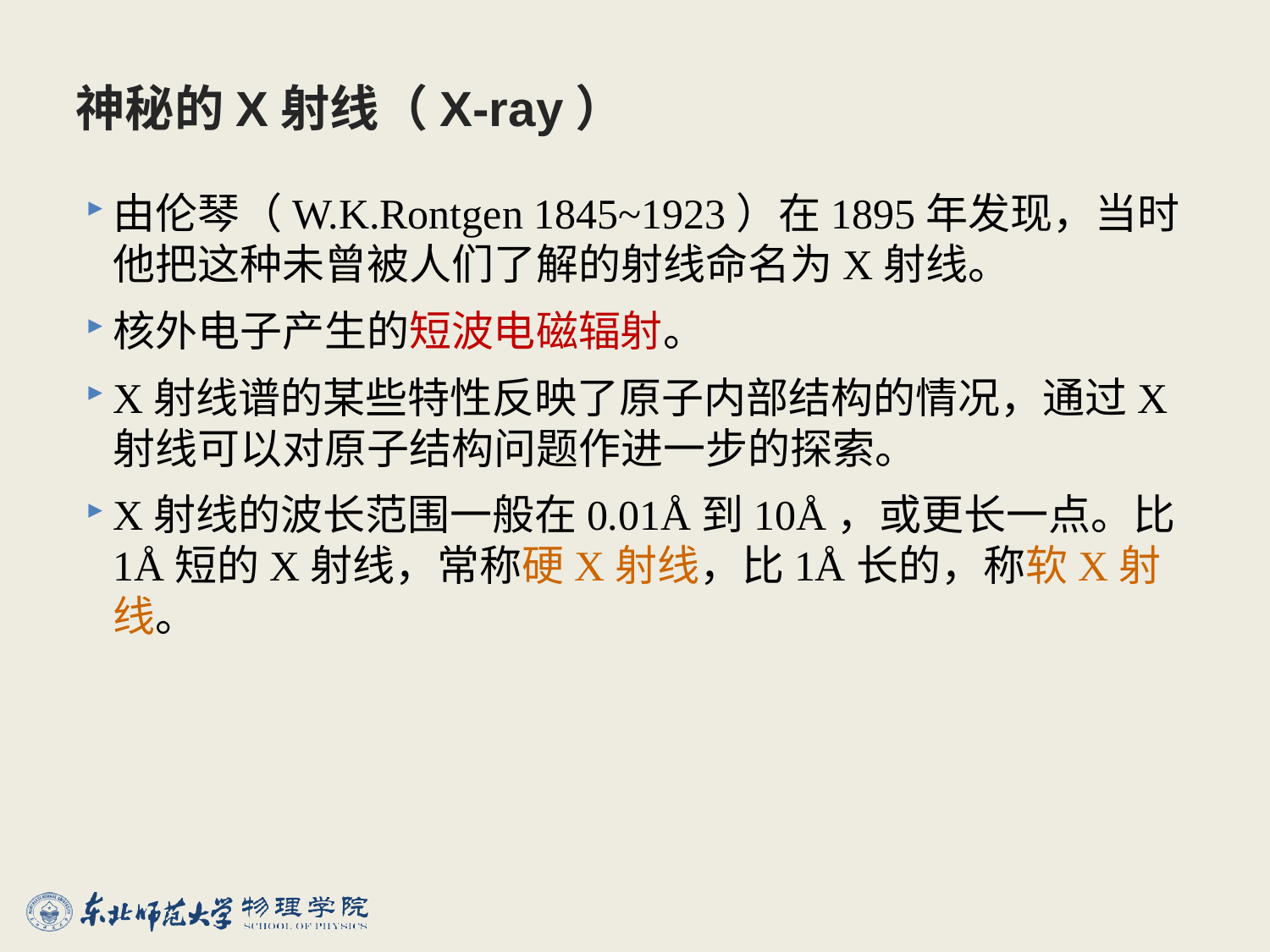

# 神秘的X射线（X-ray）
由伦琴（W.K.Rontgen 1845~1923）在1895年发现，当时他把这种未曾被人们了解的射线命名为X射线。
核外电子产生的短波电磁辐射。
X射线谱的某些特性反映了原子内部结构的情况，通过X射线可以对原子结构问题作进一步的探索。
X射线的波长范围一般在0.01Å到10Å，或更长一点。比1Å短的X射线，常称硬X射线，比1Å长的，称软X射线。